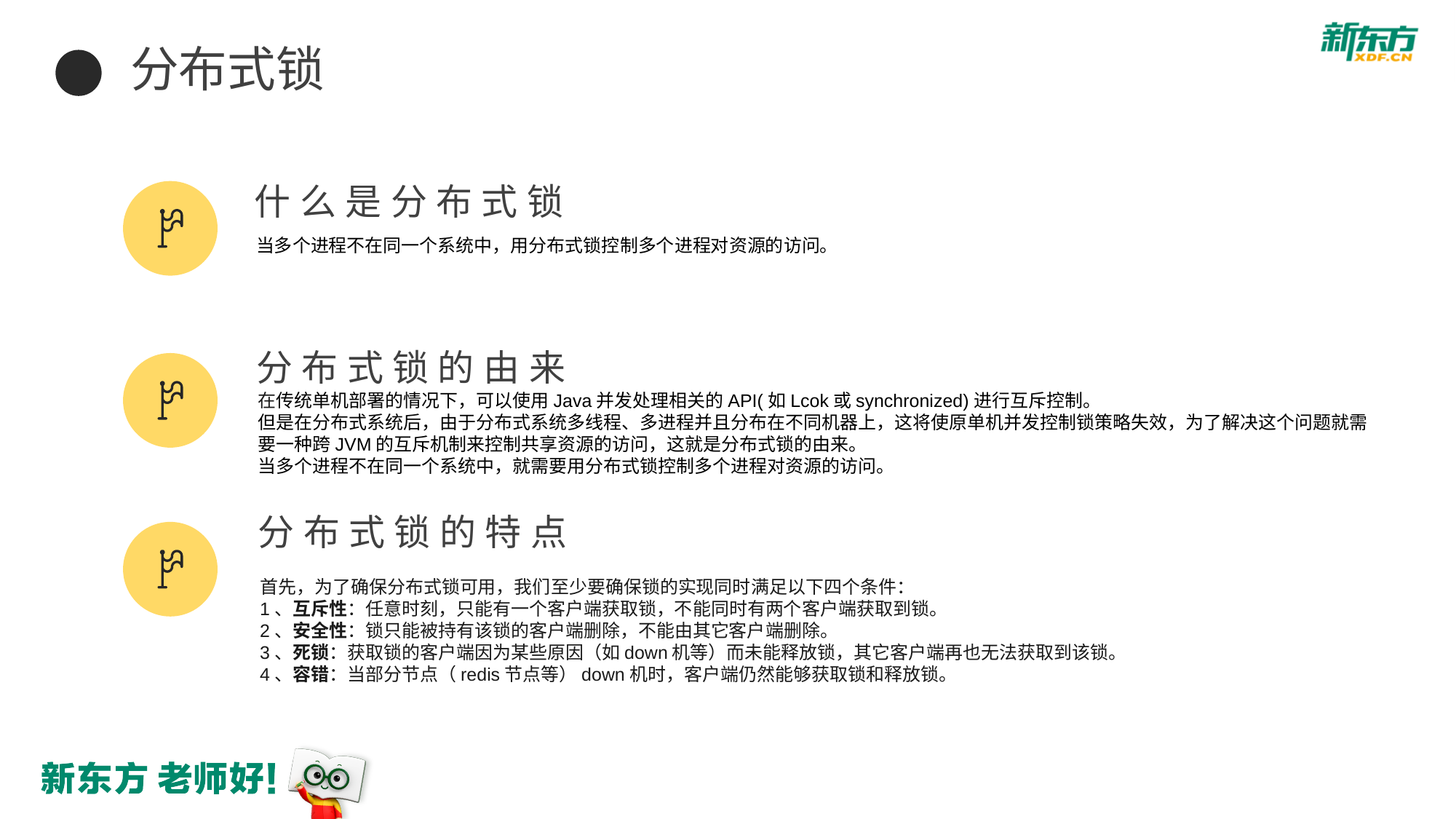

分布式锁

什么是分布式锁

当多个进程不在同一个系统中，用分布式锁控制多个进程对资源的访问。
分布式锁的由来

在传统单机部署的情况下，可以使用Java并发处理相关的API(如Lcok或synchronized)进行互斥控制。
但是在分布式系统后，由于分布式系统多线程、多进程并且分布在不同机器上，这将使原单机并发控制锁策略失效，为了解决这个问题就需要一种跨JVM的互斥机制来控制共享资源的访问，这就是分布式锁的由来。
当多个进程不在同一个系统中，就需要用分布式锁控制多个进程对资源的访问。
分布式锁的特点

首先，为了确保分布式锁可用，我们至少要确保锁的实现同时满足以下四个条件：
1、互斥性：任意时刻，只能有一个客户端获取锁，不能同时有两个客户端获取到锁。
2、安全性：锁只能被持有该锁的客户端删除，不能由其它客户端删除。
3、死锁：获取锁的客户端因为某些原因（如down机等）而未能释放锁，其它客户端再也无法获取到该锁。
4、容错：当部分节点（redis节点等）down机时，客户端仍然能够获取锁和释放锁。